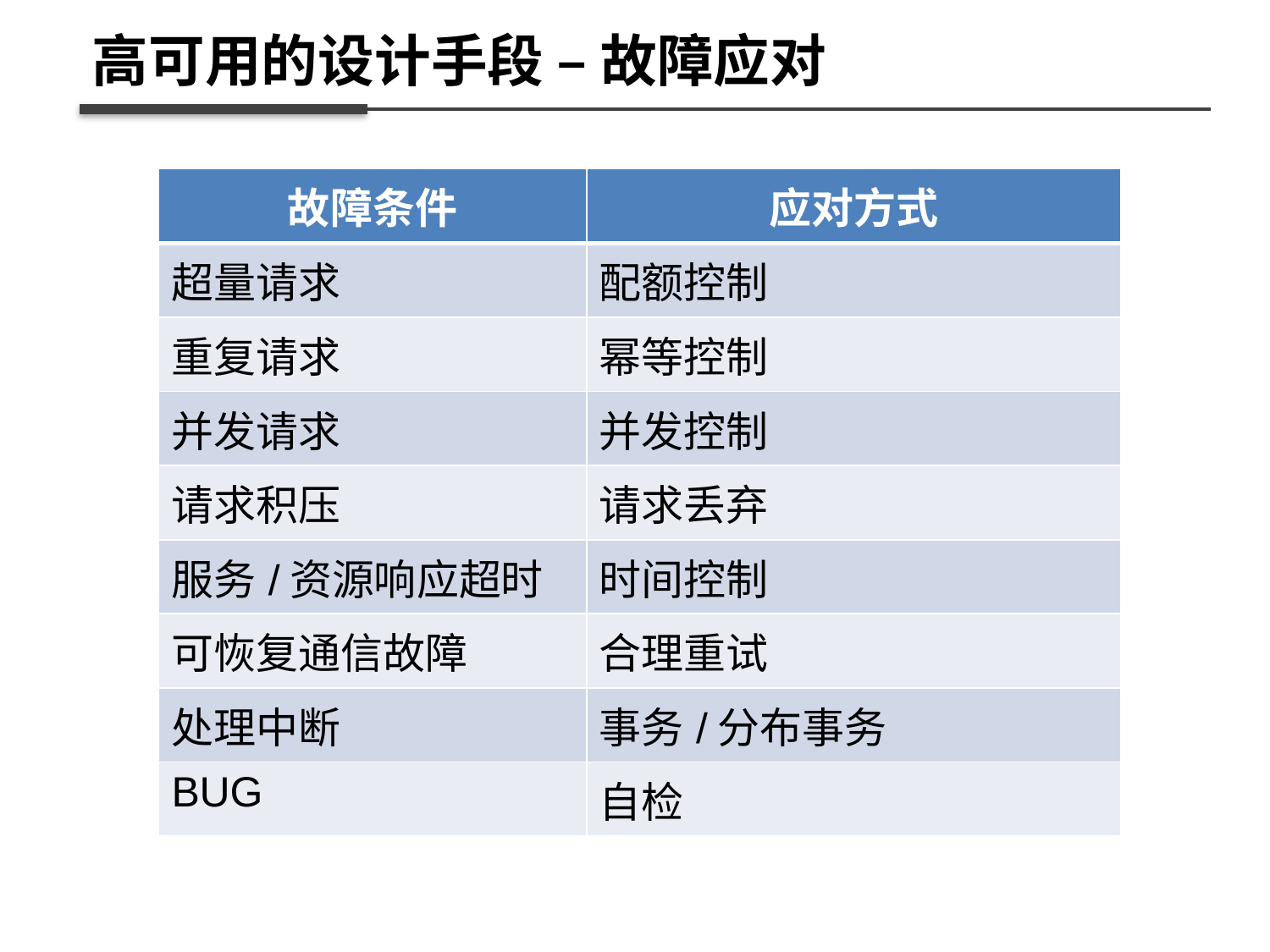

高可用的设计手段 – 故障应对
| 故障条件 | 应对方式 |
| --- | --- |
| 超量请求 | 配额控制 |
| 重复请求 | 幂等控制 |
| 并发请求 | 并发控制 |
| 请求积压 | 请求丢弃 |
| 服务/资源响应超时 | 时间控制 |
| 可恢复通信故障 | 合理重试 |
| 处理中断 | 事务/分布事务 |
| BUG | 自检 |